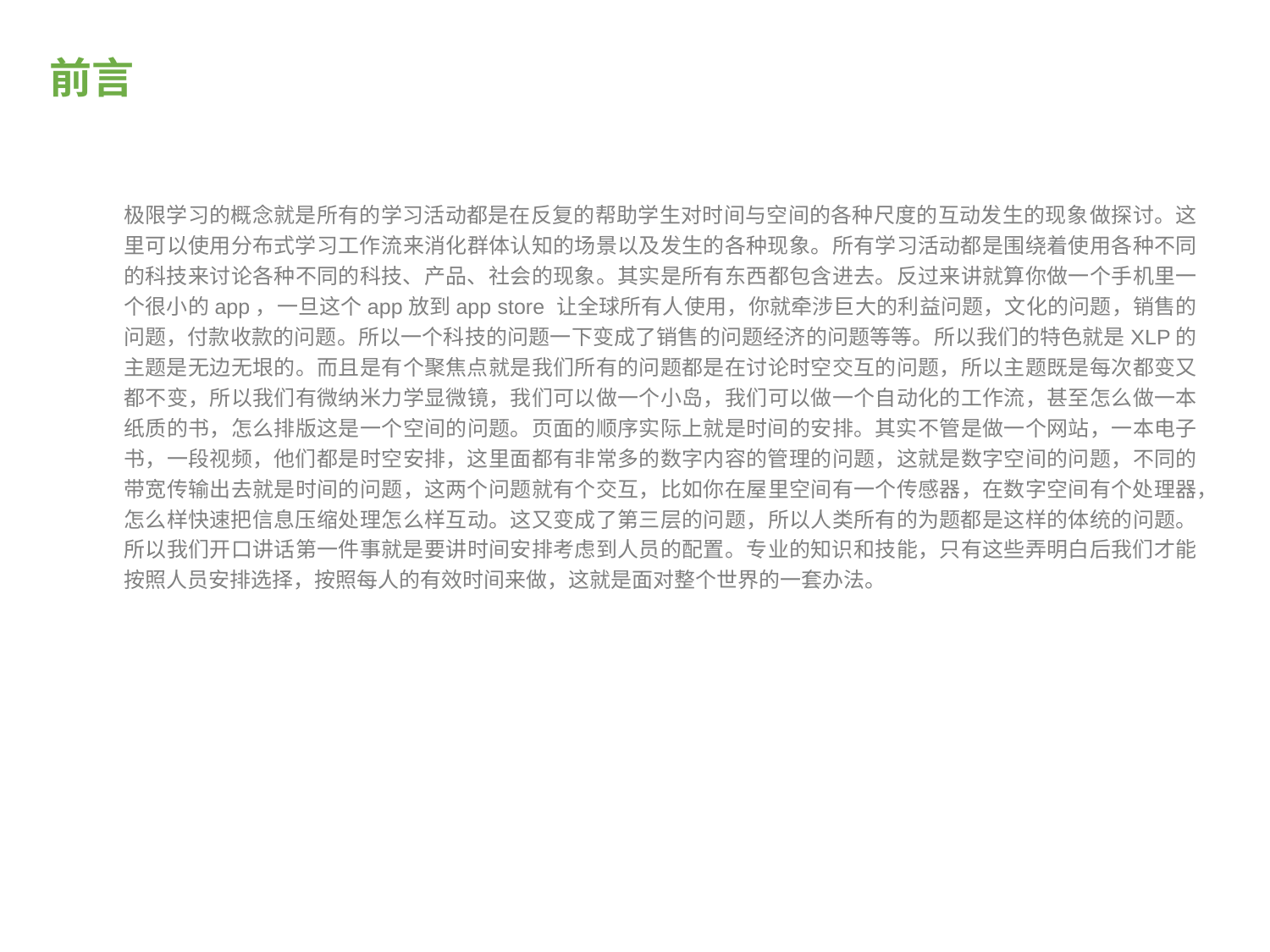

# 前言
极限学习的概念就是所有的学习活动都是在反复的帮助学生对时间与空间的各种尺度的互动发生的现象做探讨。这里可以使用分布式学习工作流来消化群体认知的场景以及发生的各种现象。所有学习活动都是围绕着使用各种不同的科技来讨论各种不同的科技、产品、社会的现象。其实是所有东西都包含进去。反过来讲就算你做一个手机里一个很小的app，一旦这个app放到app store 让全球所有人使用，你就牵涉巨大的利益问题，文化的问题，销售的问题，付款收款的问题。所以一个科技的问题一下变成了销售的问题经济的问题等等。所以我们的特色就是XLP的主题是无边无垠的。而且是有个聚焦点就是我们所有的问题都是在讨论时空交互的问题，所以主题既是每次都变又都不变，所以我们有微纳米力学显微镜，我们可以做一个小岛，我们可以做一个自动化的工作流，甚至怎么做一本纸质的书，怎么排版这是一个空间的问题。页面的顺序实际上就是时间的安排。其实不管是做一个网站，一本电子书，一段视频，他们都是时空安排，这里面都有非常多的数字内容的管理的问题，这就是数字空间的问题，不同的带宽传输出去就是时间的问题，这两个问题就有个交互，比如你在屋里空间有一个传感器，在数字空间有个处理器，怎么样快速把信息压缩处理怎么样互动。这又变成了第三层的问题，所以人类所有的为题都是这样的体统的问题。所以我们开口讲话第一件事就是要讲时间安排考虑到人员的配置。专业的知识和技能，只有这些弄明白后我们才能按照人员安排选择，按照每人的有效时间来做，这就是面对整个世界的一套办法。